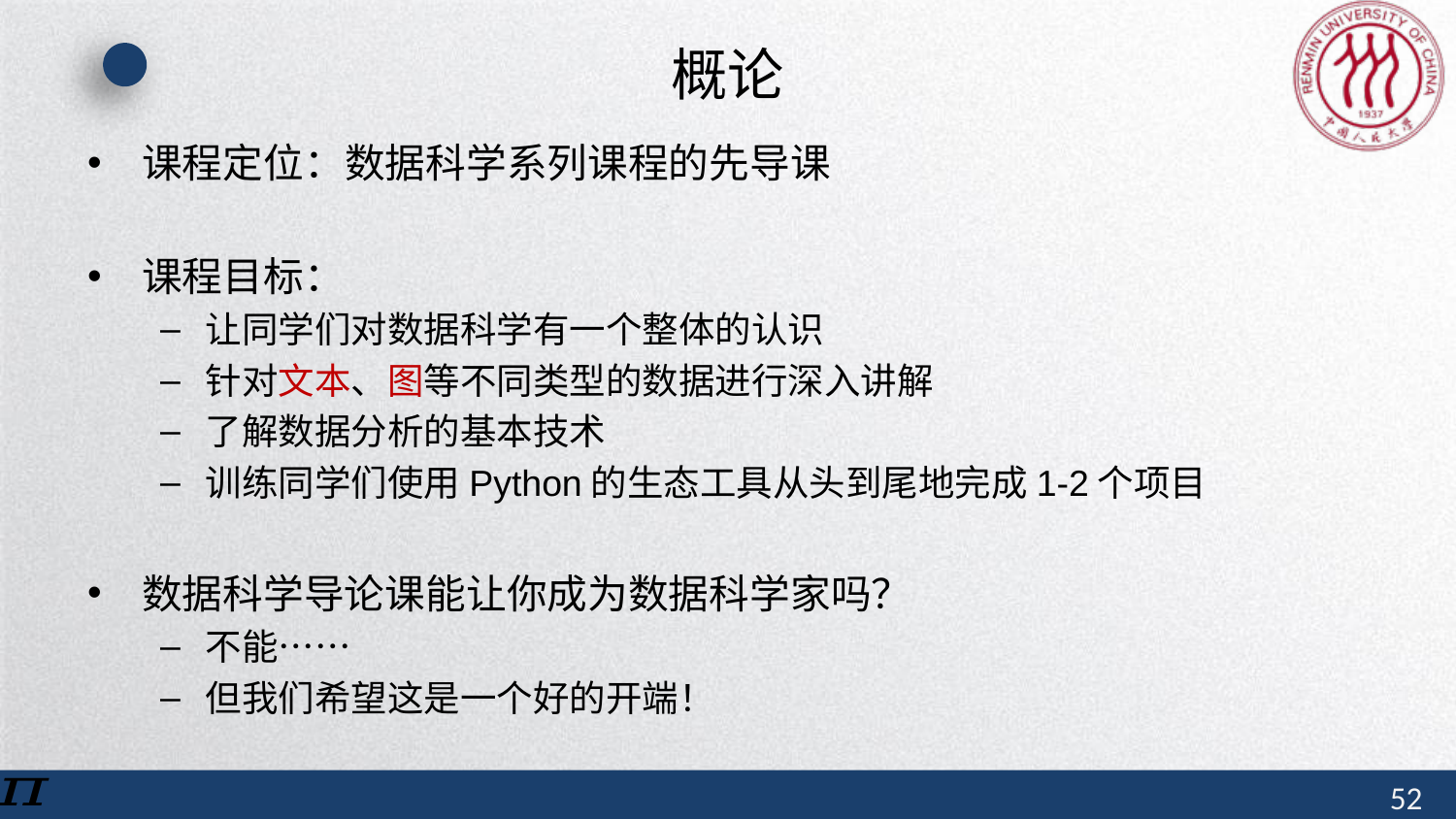

# 概论
课程定位：数据科学系列课程的先导课

课程目标：
让同学们对数据科学有一个整体的认识
针对文本、图等不同类型的数据进行深入讲解
了解数据分析的基本技术
训练同学们使用Python的生态工具从头到尾地完成1-2个项目

数据科学导论课能让你成为数据科学家吗？
不能……
但我们希望这是一个好的开端！